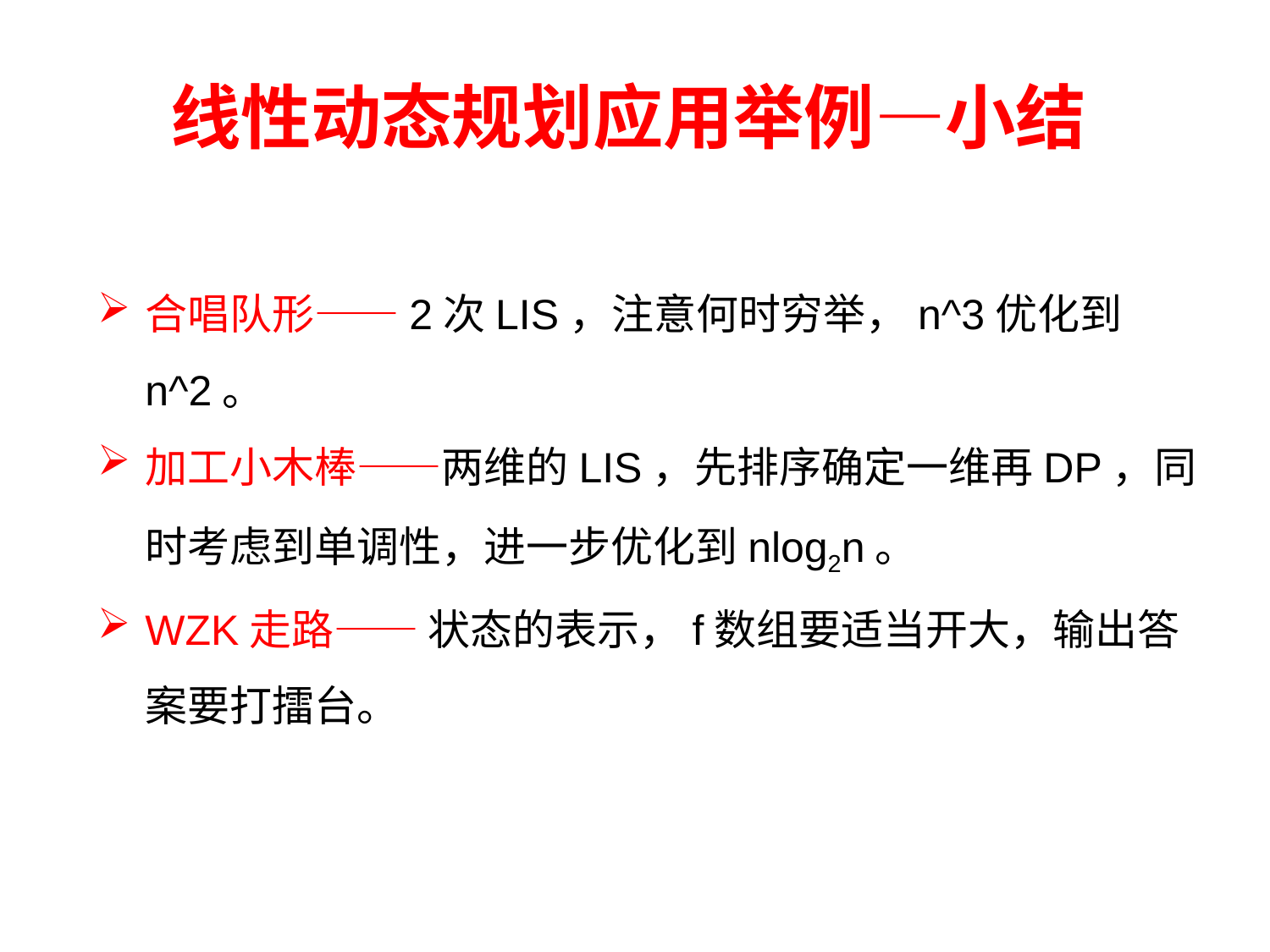

# 线性动态规划应用举例—小结
合唱队形——2次LIS，注意何时穷举，n^3优化到n^2。
加工小木棒——两维的LIS，先排序确定一维再DP，同时考虑到单调性，进一步优化到nlog2n。
WZK走路—— 状态的表示，f数组要适当开大，输出答案要打擂台。